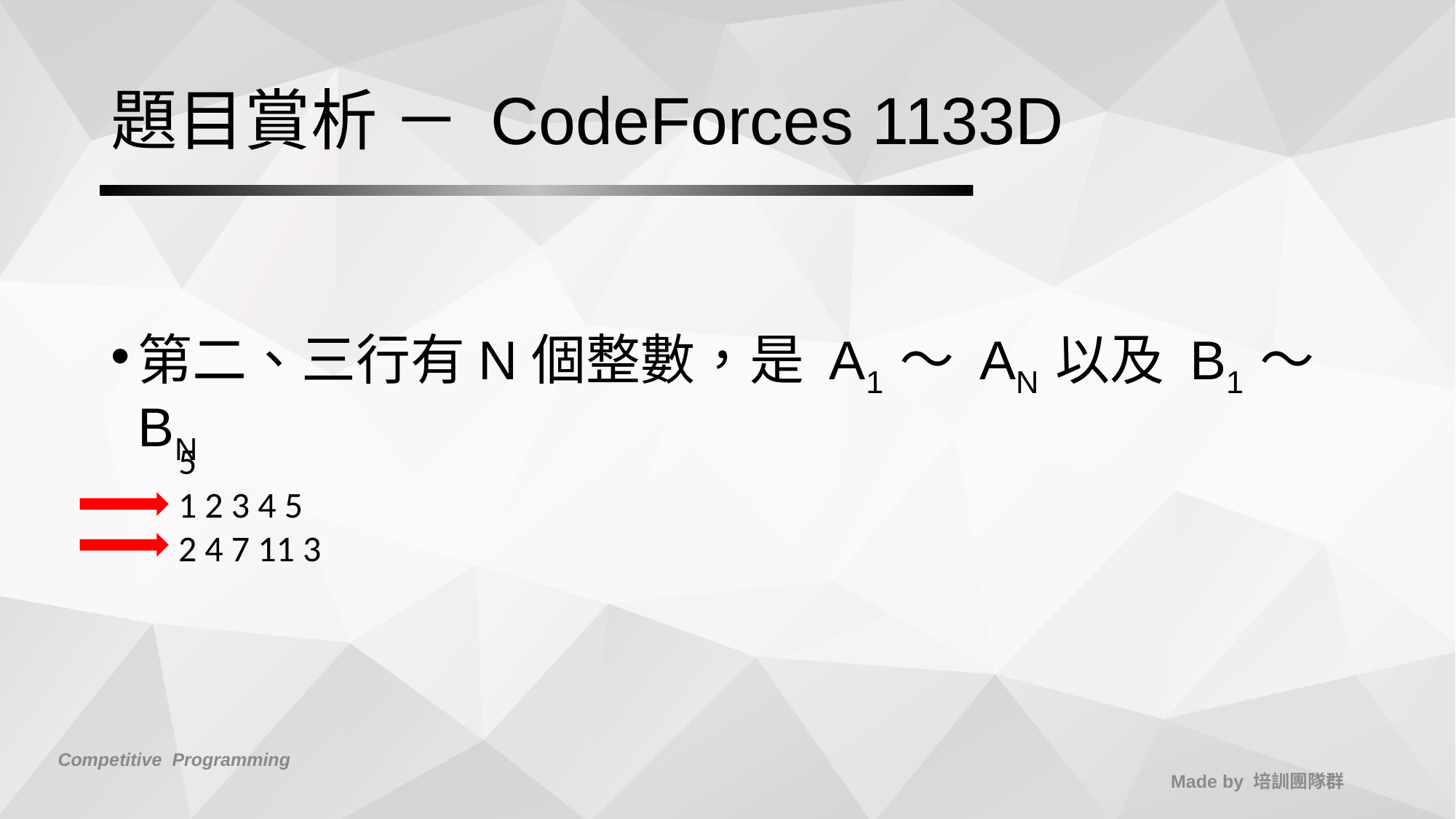

# 題目賞析 － CodeForces 1133D
第二、三行有N個整數，是 A1 ～ AN 以及 B1 ～ BN

5
1 2 3 4 5
2 4 7 11 3